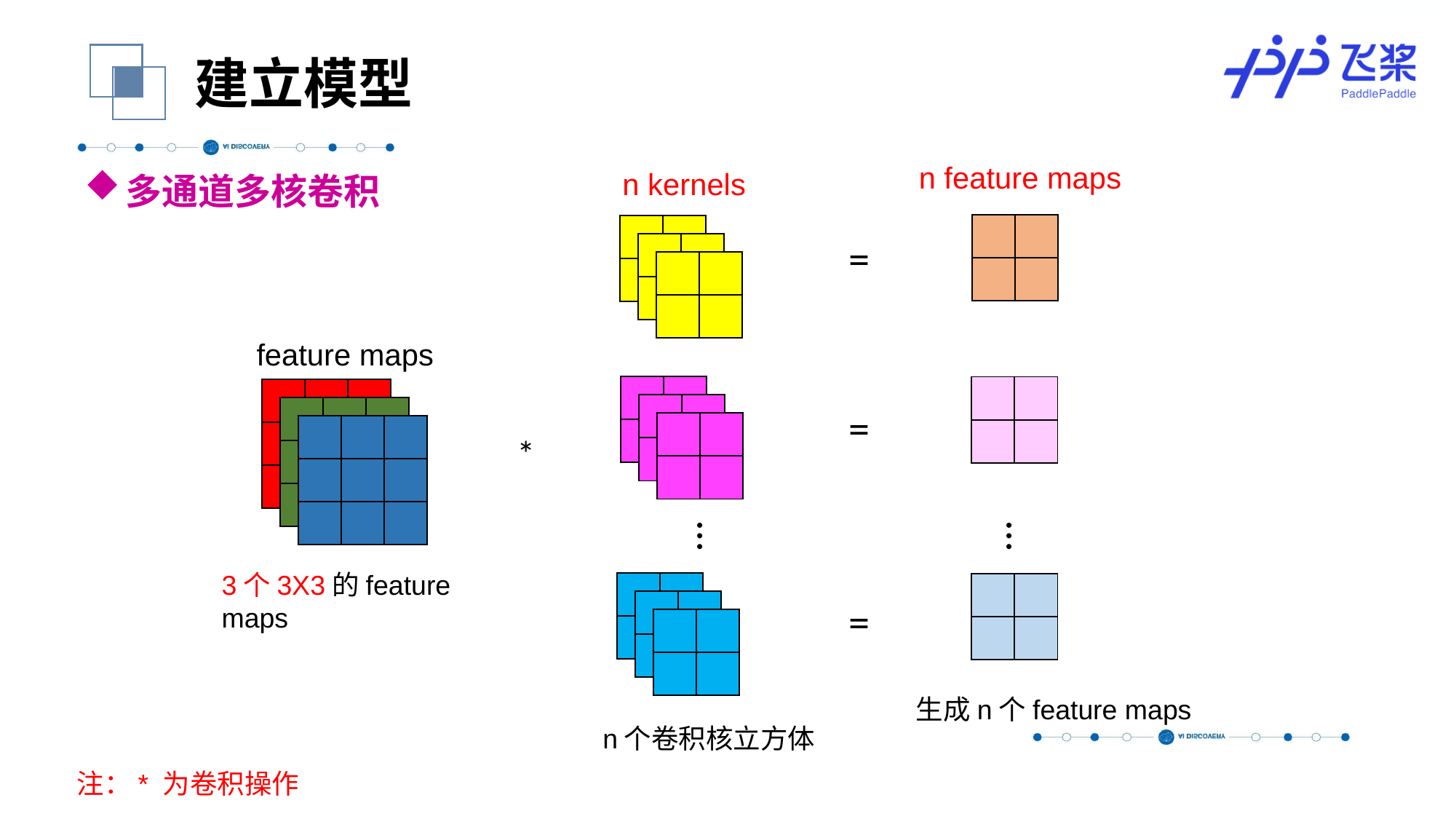

建立模型
  n feature maps
  n kernels
多通道多核卷积
|  |  |
| --- | --- |
|  |  |
|  |  |
| --- | --- |
|  |  |
=
|  |  |
| --- | --- |
|  |  |
|  |  |
| --- | --- |
|  |  |
 feature maps
|  |  |
| --- | --- |
|  |  |
|  |  |
| --- | --- |
|  |  |
|  |  |  |
| --- | --- | --- |
|  |  |  |
|  |  |  |
|  |  |
| --- | --- |
|  |  |
=
|  |  |  |
| --- | --- | --- |
|  |  |  |
|  |  |  |
|  |  |
| --- | --- |
|  |  |
|  |  |  |
| --- | --- | --- |
|  |  |  |
|  |  |  |
*
…
…
3个3X3的feature maps
|  |  |
| --- | --- |
|  |  |
|  |  |
| --- | --- |
|  |  |
=
|  |  |
| --- | --- |
|  |  |
|  |  |
| --- | --- |
|  |  |
生成n个feature maps
n个卷积核立方体
注：* 为卷积操作